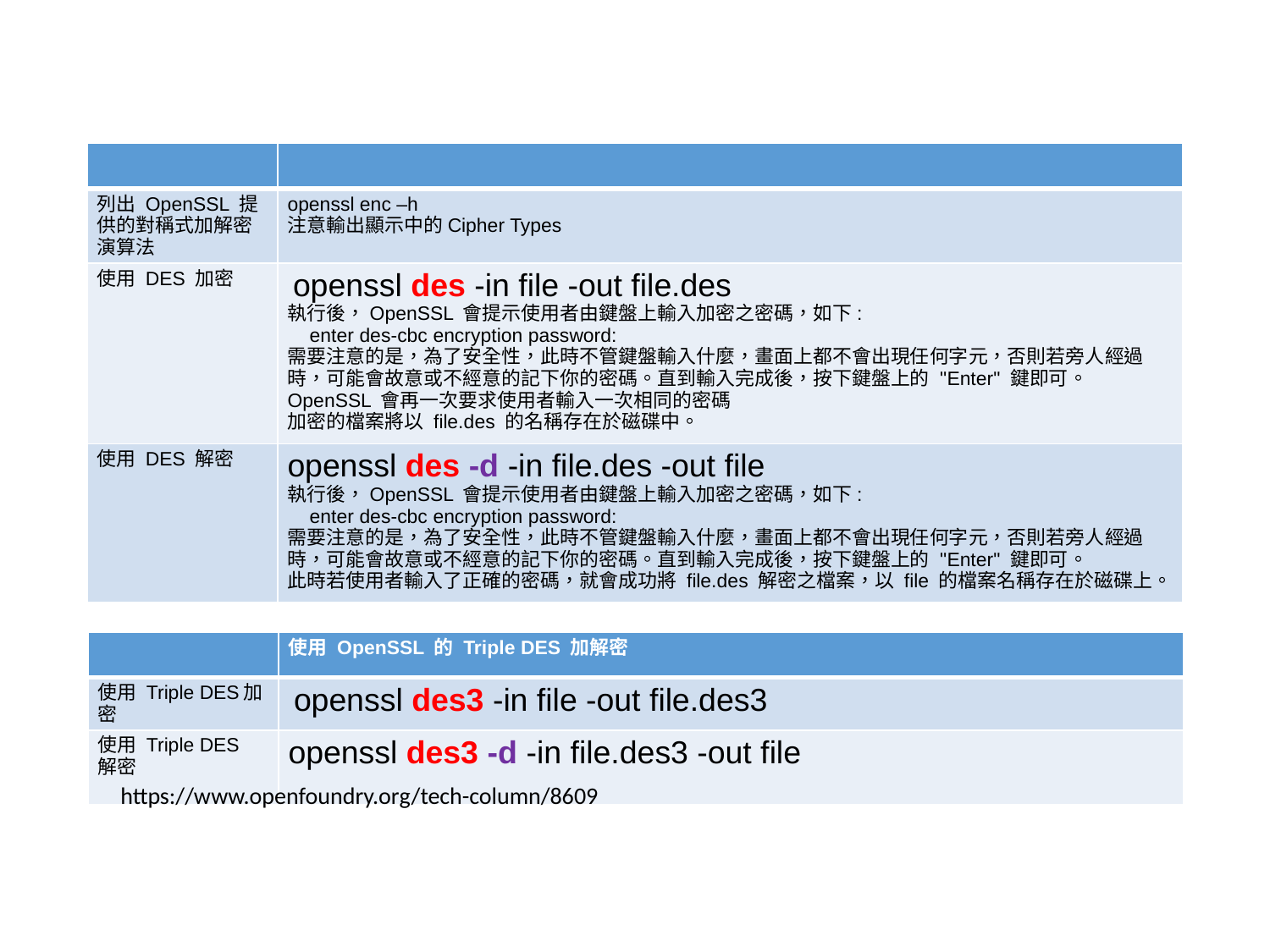

|  |  |
| --- | --- |
| 列出 OpenSSL 提供的對稱式加解密演算法 | openssl enc –h 注意輸出顯示中的Cipher Types |
| 使用 DES 加密 | openssl des -in file -out file.des 執行後，OpenSSL 會提示使用者由鍵盤上輸入加密之密碼，如下: enter des-cbc encryption password: 需要注意的是，為了安全性，此時不管鍵盤輸入什麼，畫面上都不會出現任何字元，否則若旁人經過時，可能會故意或不經意的記下你的密碼。直到輸入完成後，按下鍵盤上的 "Enter" 鍵即可。 OpenSSL 會再一次要求使用者輸入一次相同的密碼 加密的檔案將以 file.des 的名稱存在於磁碟中。 |
| 使用 DES 解密 | openssl des -d -in file.des -out file 執行後，OpenSSL 會提示使用者由鍵盤上輸入加密之密碼，如下: enter des-cbc encryption password: 需要注意的是，為了安全性，此時不管鍵盤輸入什麼，畫面上都不會出現任何字元，否則若旁人經過時，可能會故意或不經意的記下你的密碼。直到輸入完成後，按下鍵盤上的 "Enter" 鍵即可。 此時若使用者輸入了正確的密碼，就會成功將 file.des 解密之檔案，以 file 的檔案名稱存在於磁碟上。 |
|  | 使用 OpenSSL 的 Triple DES 加解密 |
| --- | --- |
| 使用 Triple DES加密 | openssl des3 -in file -out file.des3 |
| 使用 Triple DES 解密 | openssl des3 -d -in file.des3 -out file |
https://www.openfoundry.org/tech-column/8609